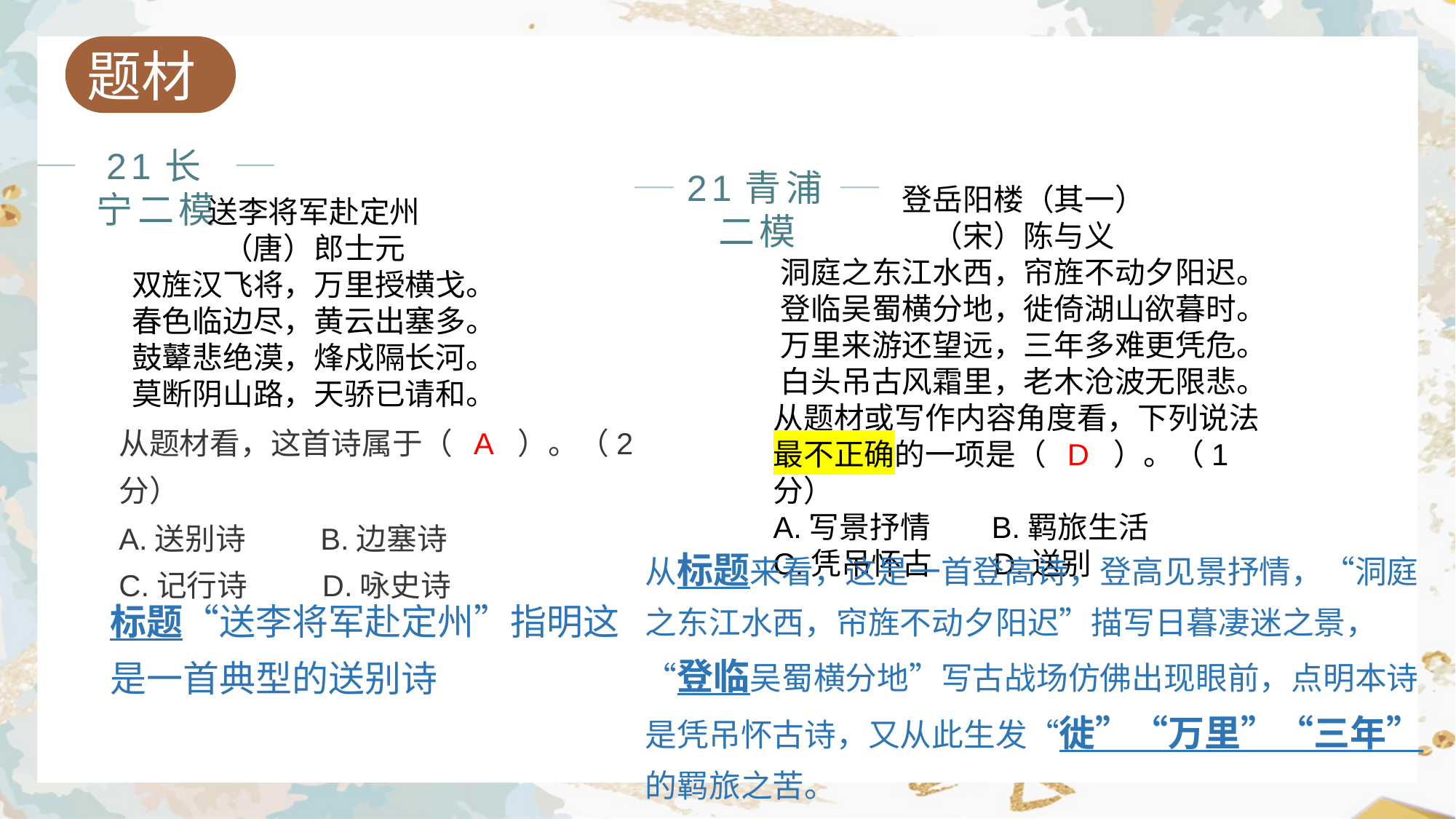

题材
21长宁二模
21青浦二模
登岳阳楼（其一）
（宋）陈与义
洞庭之东江水西，帘旌不动夕阳迟。
登临吴蜀横分地，徙倚湖山欲暮时。
万里来游还望远，三年多难更凭危。
白头吊古风霜里，老木沧波无限悲。
从题材或写作内容角度看，下列说法最不正确的一项是（  D  ）。（1分）
A.写景抒情        B.羁旅生活
C.凭吊怀古        D.送别
送李将军赴定州
（唐）郎士元
双旌汉飞将，万里授横戈。
春色临边尽，黄云出塞多。
鼓鼙悲绝漠，烽戍隔长河。
莫断阴山路，天骄已请和。
从题材看，这首诗属于（  A  ）。（2分）
A.送别诗          B.边塞诗
C.记行诗          D.咏史诗
从标题来看，这是一首登高诗，登高见景抒情，“洞庭之东江水西，帘旌不动夕阳迟”描写日暮凄迷之景，“登临吴蜀横分地”写古战场仿佛出现眼前，点明本诗是凭吊怀古诗，又从此生发“徙”“万里”“三年”的羁旅之苦。
标题“送李将军赴定州”指明这是一首典型的送别诗